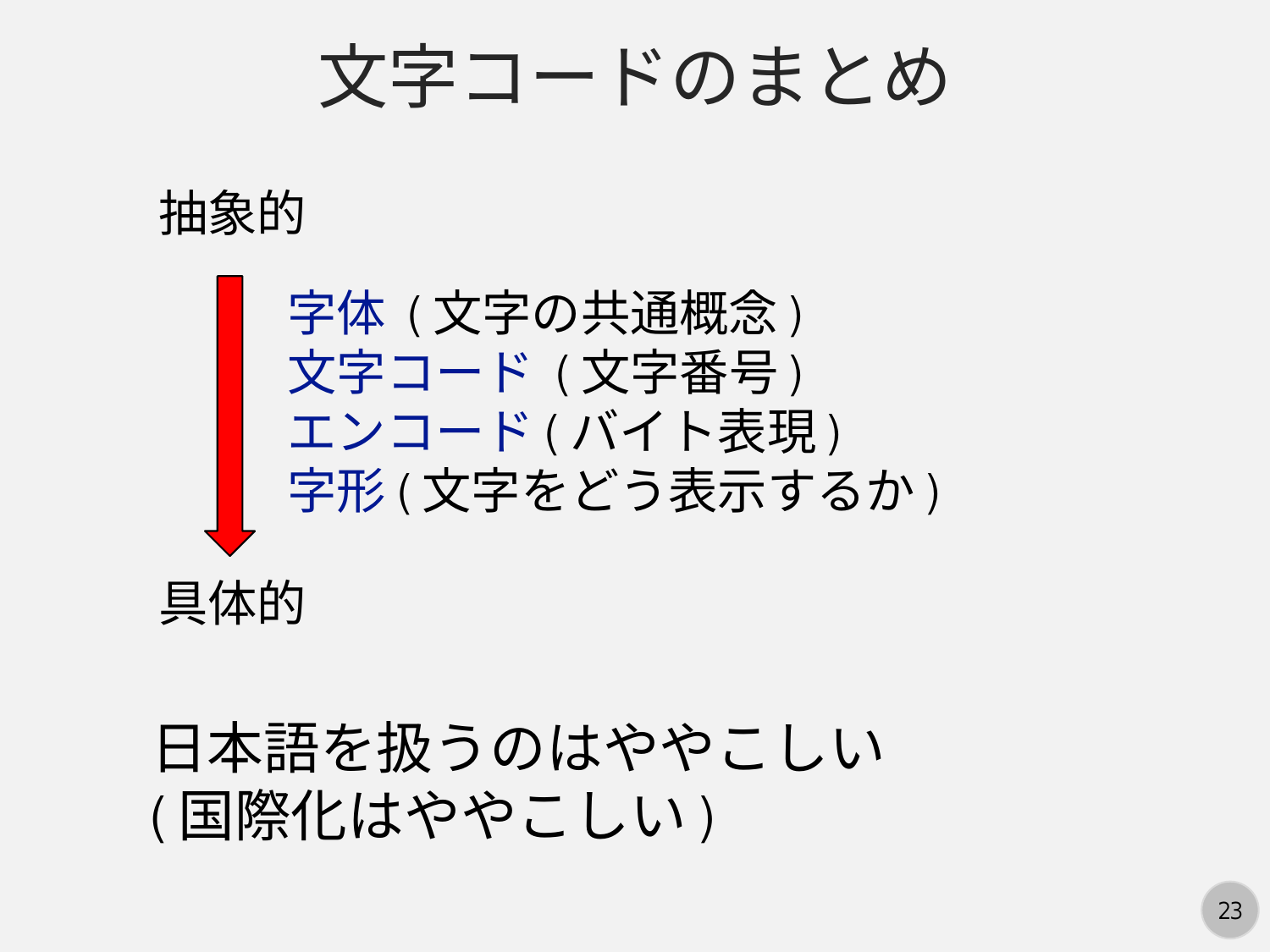

文字コードのまとめ
抽象的

字体 (文字の共通概念)
文字コード (文字番号)
エンコード(バイト表現)
字形(文字をどう表示するか)
具体的
日本語を扱うのはややこしい
(国際化はややこしい)